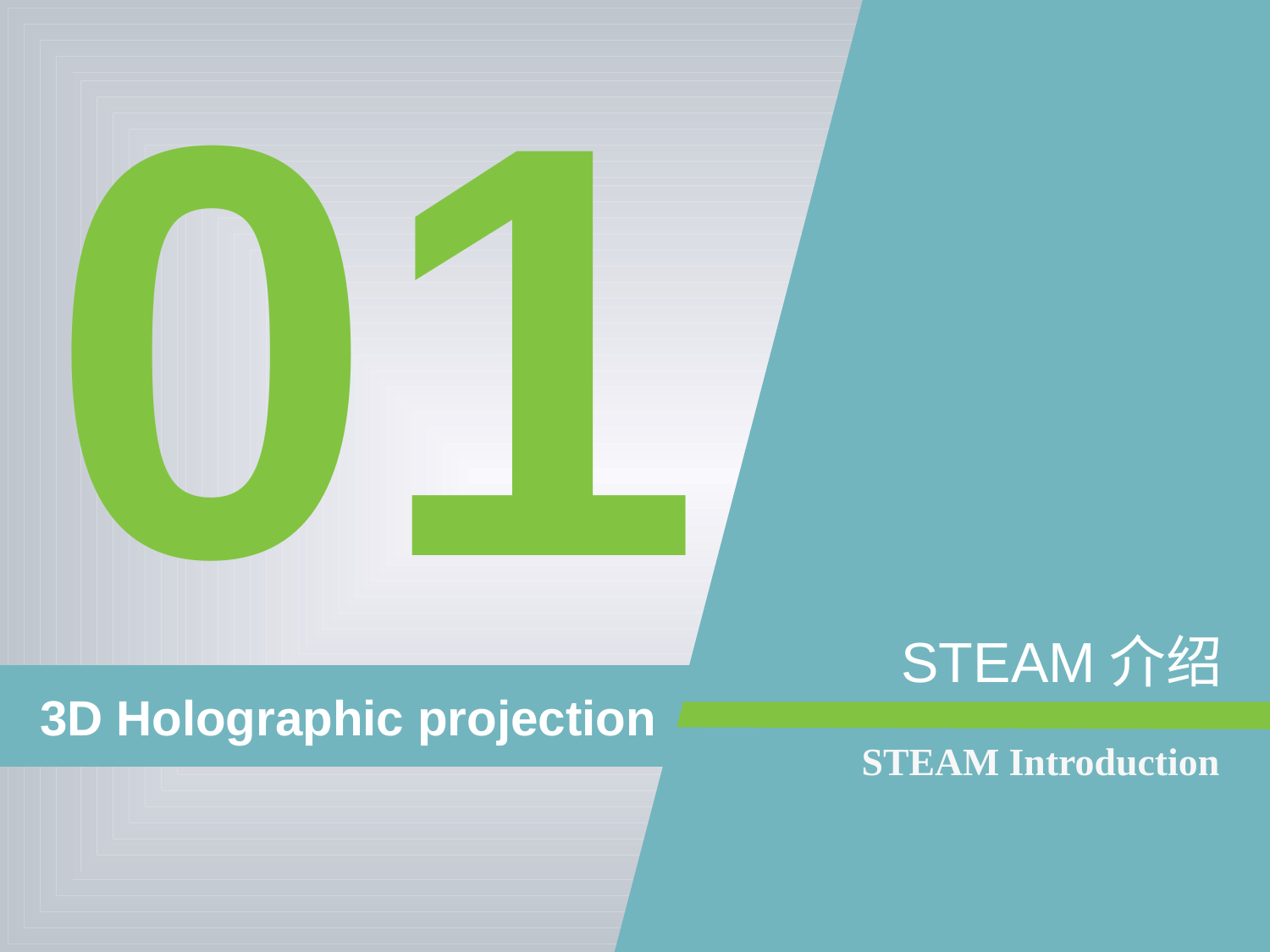

01

STEAM介绍
  3D Holographic projection

 STEAM Introduction